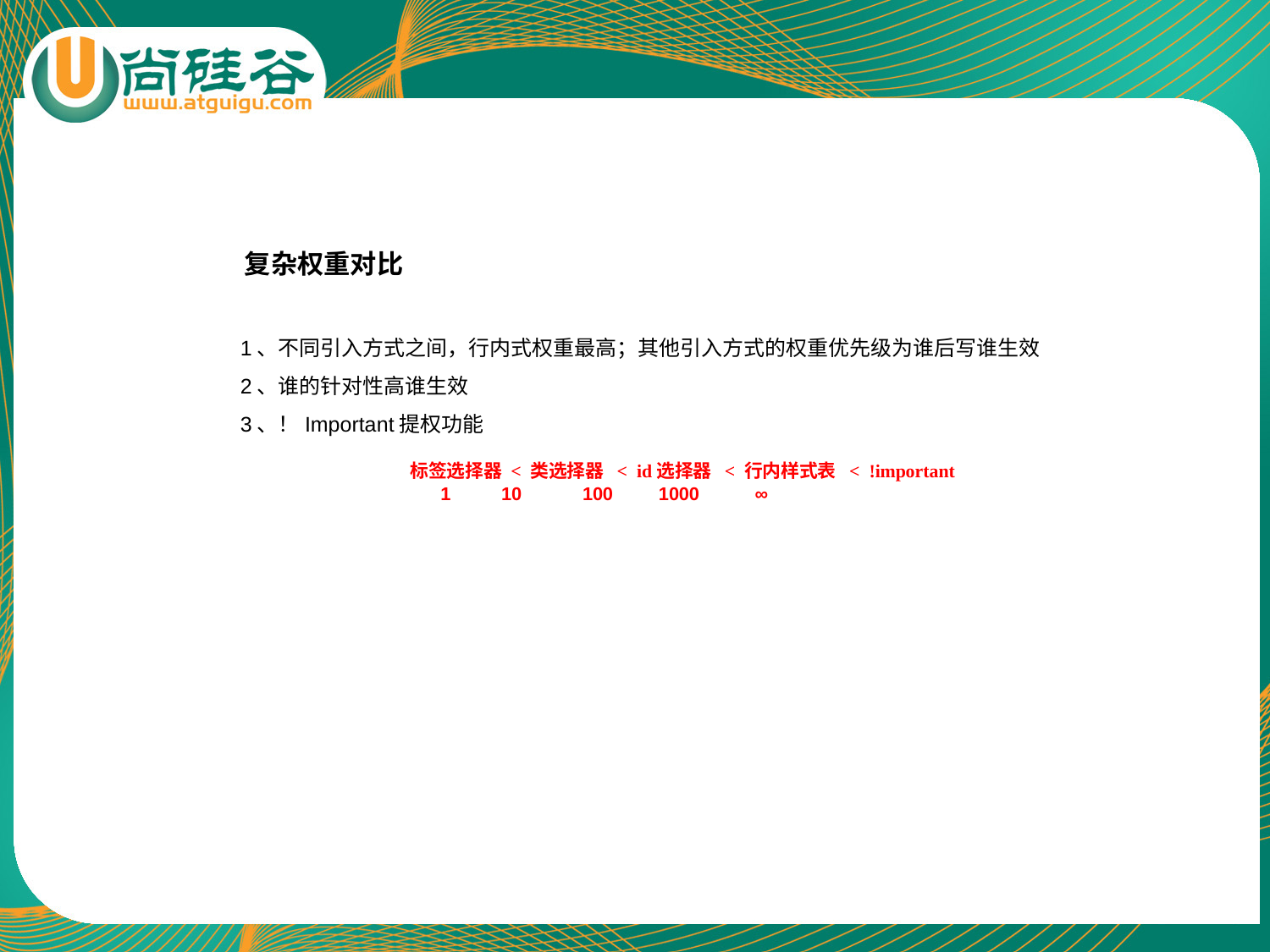

复杂权重对比
1、不同引入方式之间，行内式权重最高；其他引入方式的权重优先级为谁后写谁生效
2、谁的针对性高谁生效
3、！Important提权功能
标签选择器 < 类选择器  <  id选择器  < 行内样式表  <  !important
      1          10            100         1000           ∞